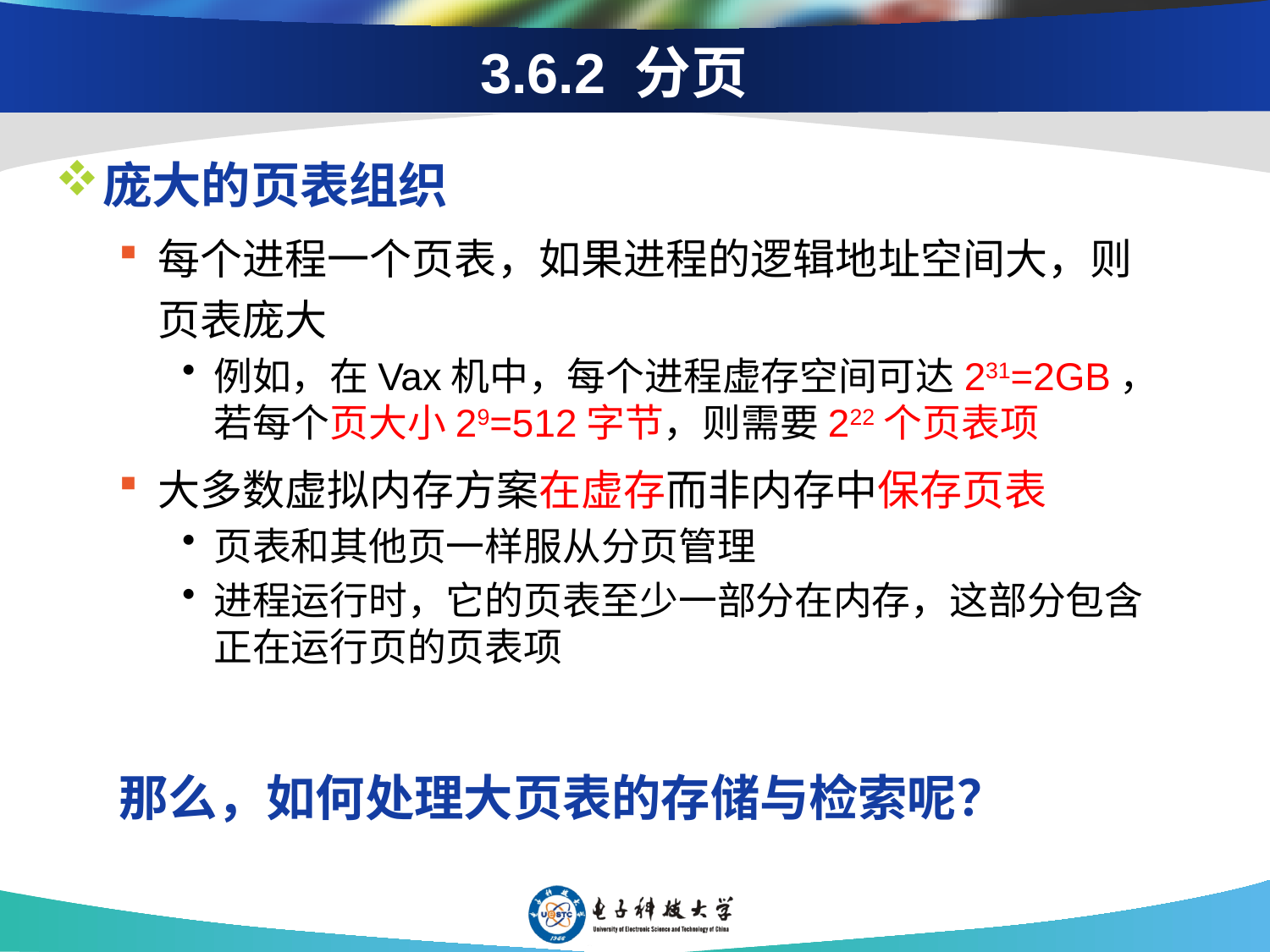

# 3.6.2 分页
庞大的页表组织
每个进程一个页表，如果进程的逻辑地址空间大，则页表庞大
例如，在Vax机中，每个进程虚存空间可达231=2GB，若每个页大小29=512字节，则需要222个页表项
大多数虚拟内存方案在虚存而非内存中保存页表
页表和其他页一样服从分页管理
进程运行时，它的页表至少一部分在内存，这部分包含正在运行页的页表项

那么，如何处理大页表的存储与检索呢？